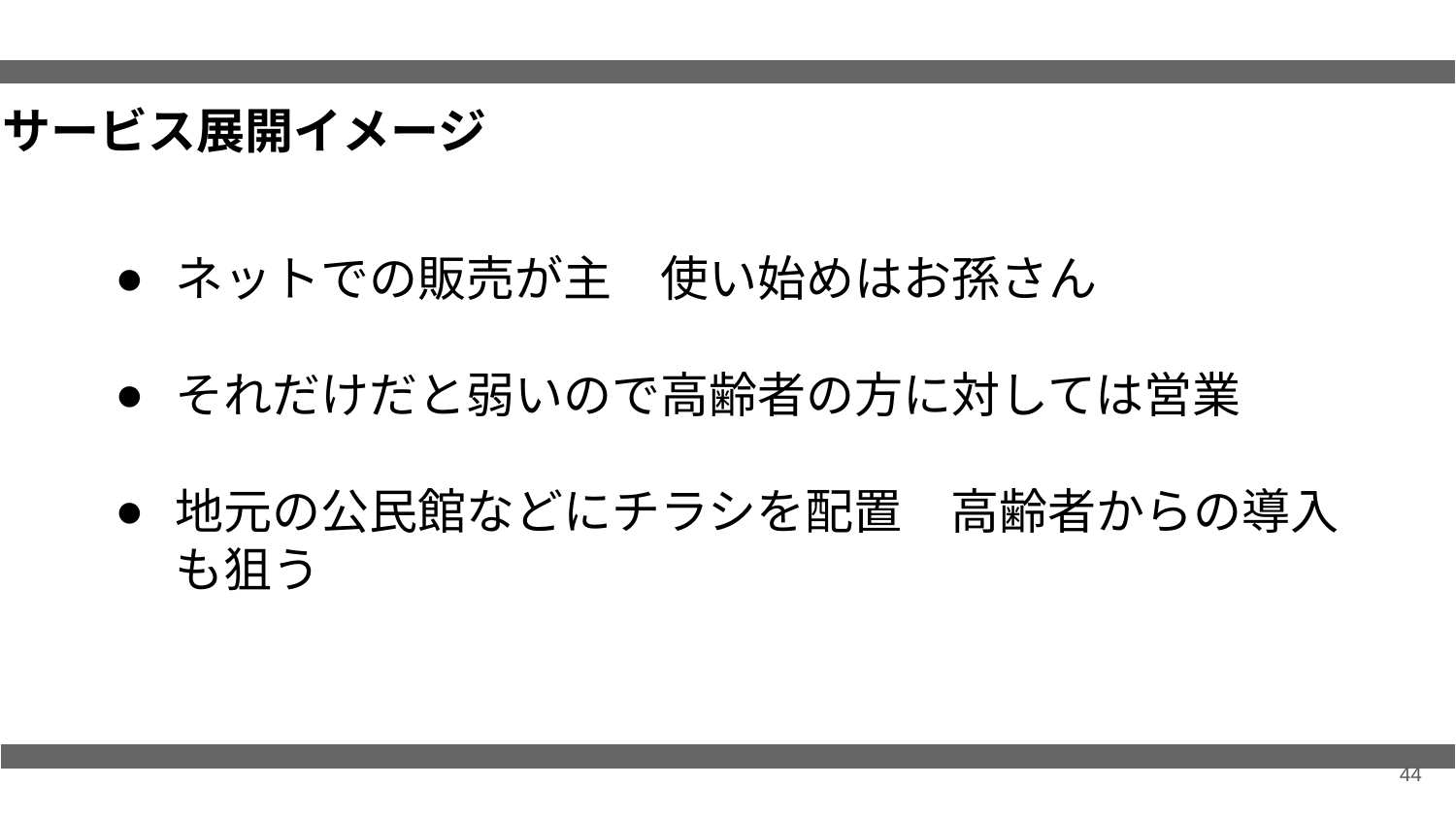

サービス展開イメージ
ネットでの販売が主　使い始めはお孫さん

それだけだと弱いので高齢者の方に対しては営業

地元の公民館などにチラシを配置　高齢者からの導入も狙う
44